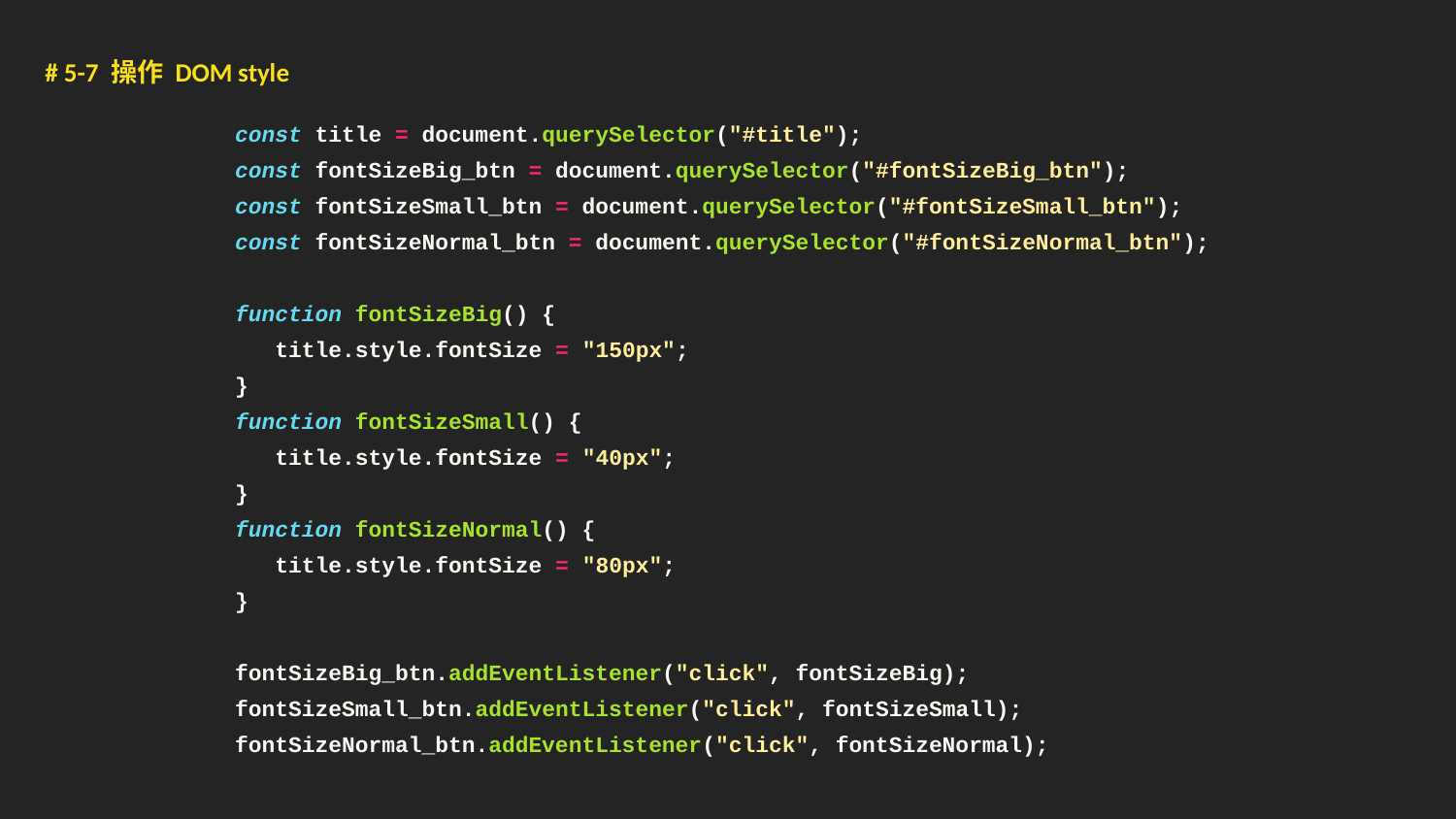

# 5-7 操作 DOM style
const title = document.querySelector("#title");
const fontSizeBig_btn = document.querySelector("#fontSizeBig_btn");
const fontSizeSmall_btn = document.querySelector("#fontSizeSmall_btn");
const fontSizeNormal_btn = document.querySelector("#fontSizeNormal_btn");

function fontSizeBig() {
   title.style.fontSize = "150px";
}
function fontSizeSmall() {
   title.style.fontSize = "40px";
}
function fontSizeNormal() {
   title.style.fontSize = "80px";
}

fontSizeBig_btn.addEventListener("click", fontSizeBig);
fontSizeSmall_btn.addEventListener("click", fontSizeSmall);
fontSizeNormal_btn.addEventListener("click", fontSizeNormal);